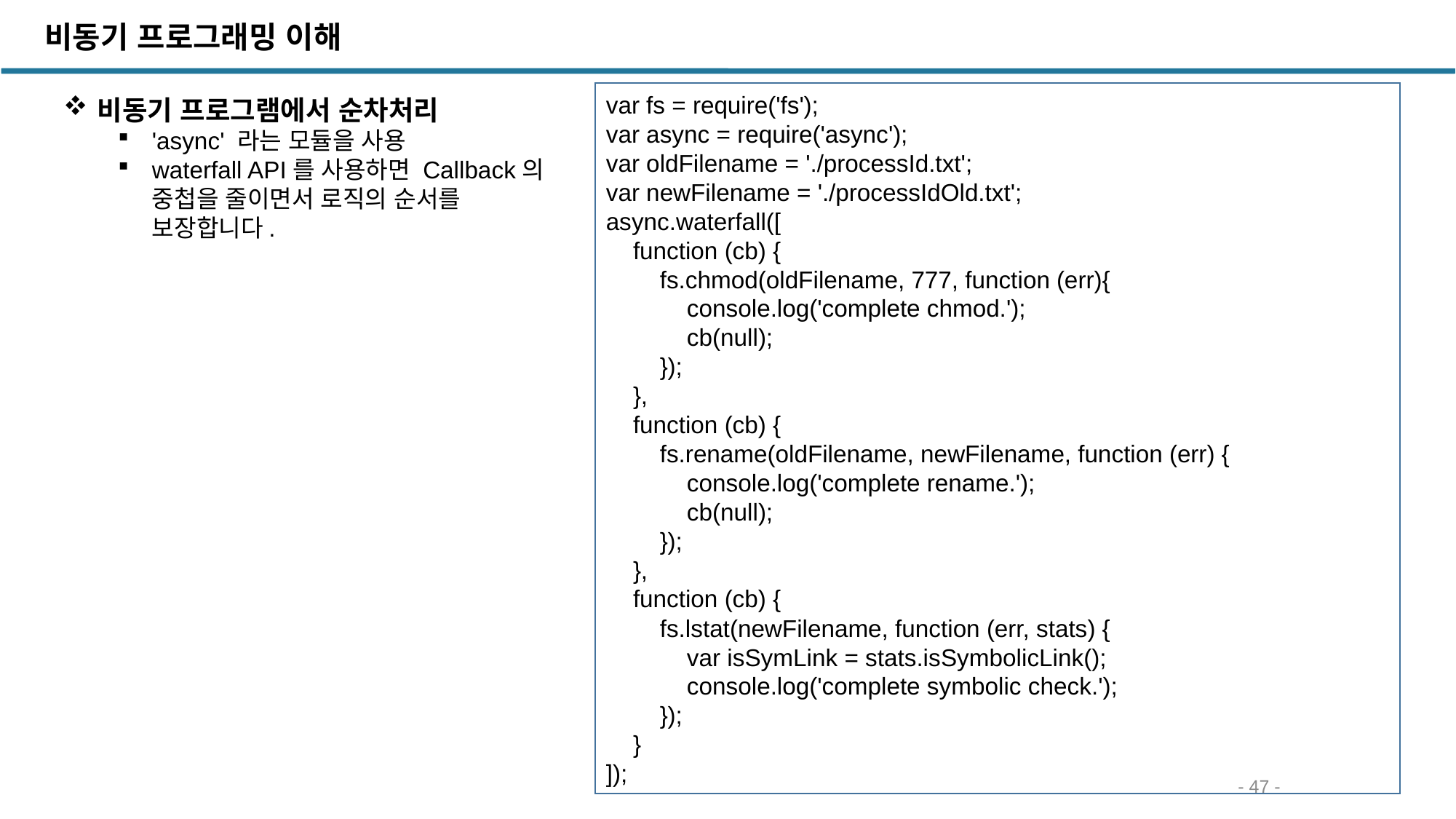

비동기 프로그래밍 이해
var fs = require('fs');
var async = require('async');
var oldFilename = './processId.txt';
var newFilename = './processIdOld.txt';
async.waterfall([
    function (cb) {
        fs.chmod(oldFilename, 777, function (err){
            console.log('complete chmod.');
            cb(null);
        });
    },
    function (cb) {
        fs.rename(oldFilename, newFilename, function (err) {
            console.log('complete rename.');
            cb(null);
        });
    },
    function (cb) {
        fs.lstat(newFilename, function (err, stats) {
            var isSymLink = stats.isSymbolicLink();
            console.log('complete symbolic check.');
        });
    }
]);
비동기 프로그램에서 순차처리
'async' 라는 모듈을 사용
waterfall API를 사용하면 Callback의  중첩을 줄이면서 로직의 순서를 보장합니다.
- 47 -